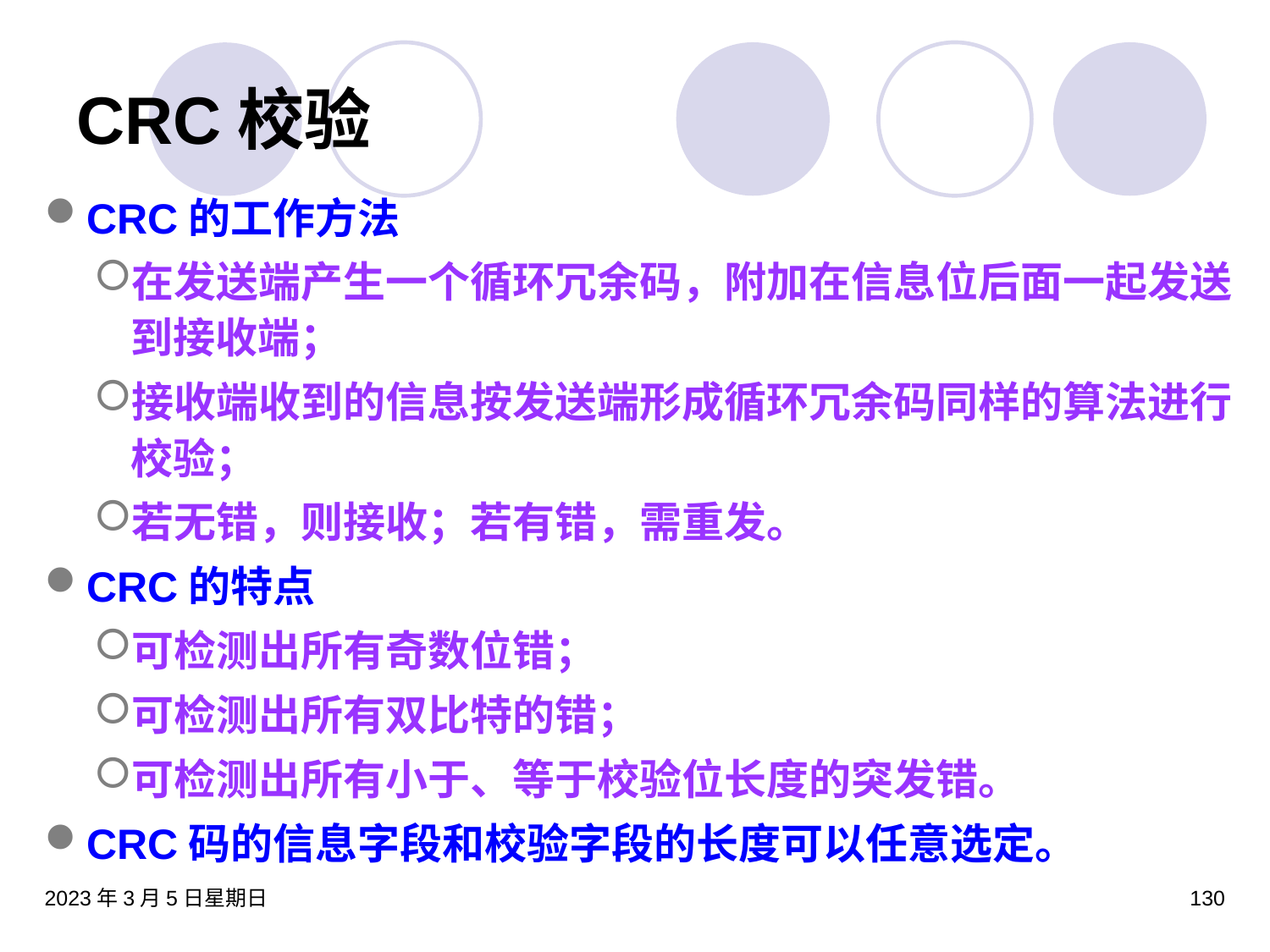

# CRC校验
CRC的工作方法
在发送端产生一个循环冗余码，附加在信息位后面一起发送到接收端；
接收端收到的信息按发送端形成循环冗余码同样的算法进行校验；
若无错，则接收；若有错，需重发。
CRC的特点
可检测出所有奇数位错；
可检测出所有双比特的错；
可检测出所有小于、等于校验位长度的突发错。
CRC码的信息字段和校验字段的长度可以任意选定。
2023年3月5日星期日
130